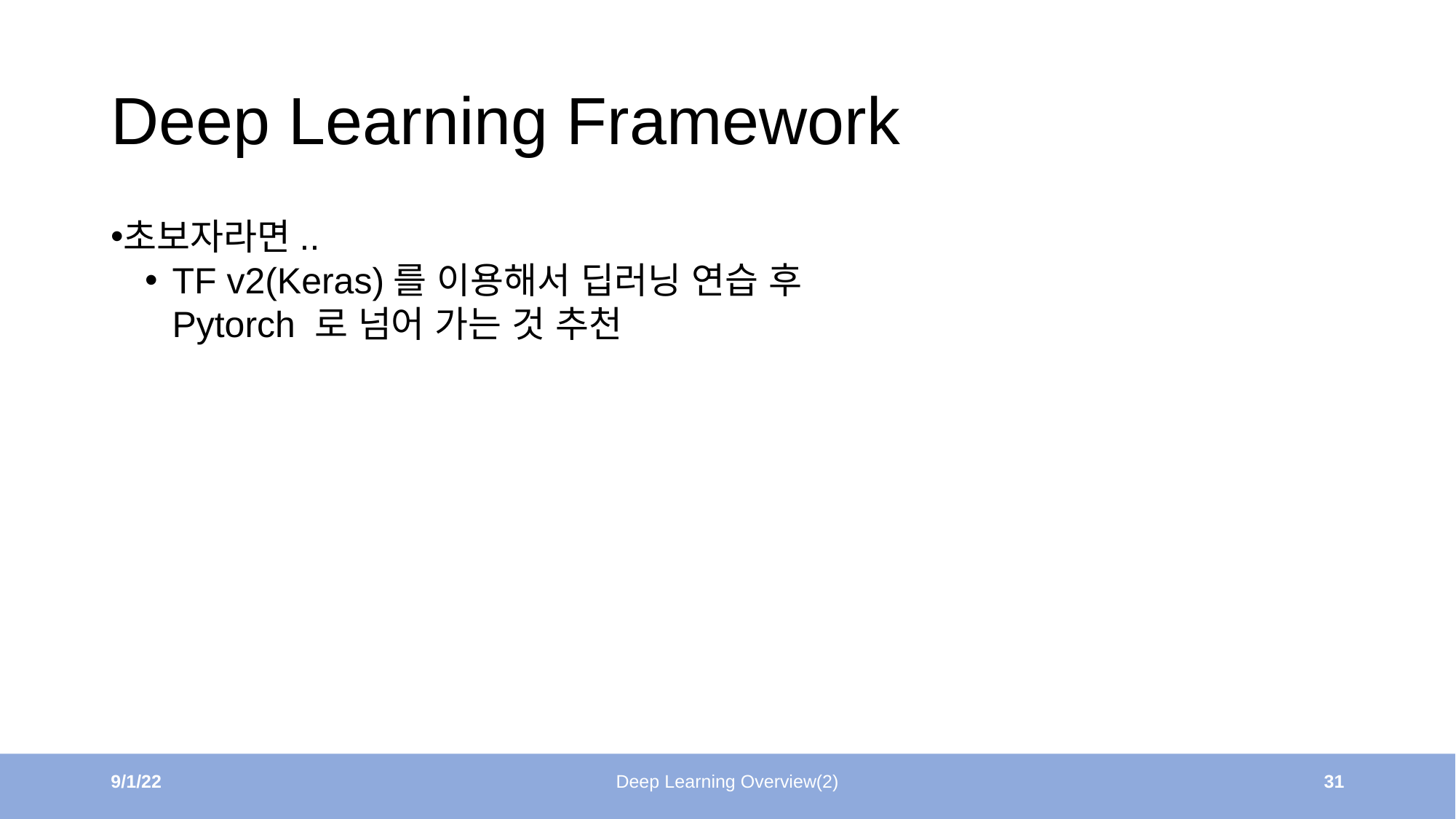

# Deep Learning Framework
초보자라면..
TF v2(Keras)를 이용해서 딥러닝 연습 후
Pytorch 로 넘어 가는 것 추천
9/1/22
Deep Learning Overview(2)
31